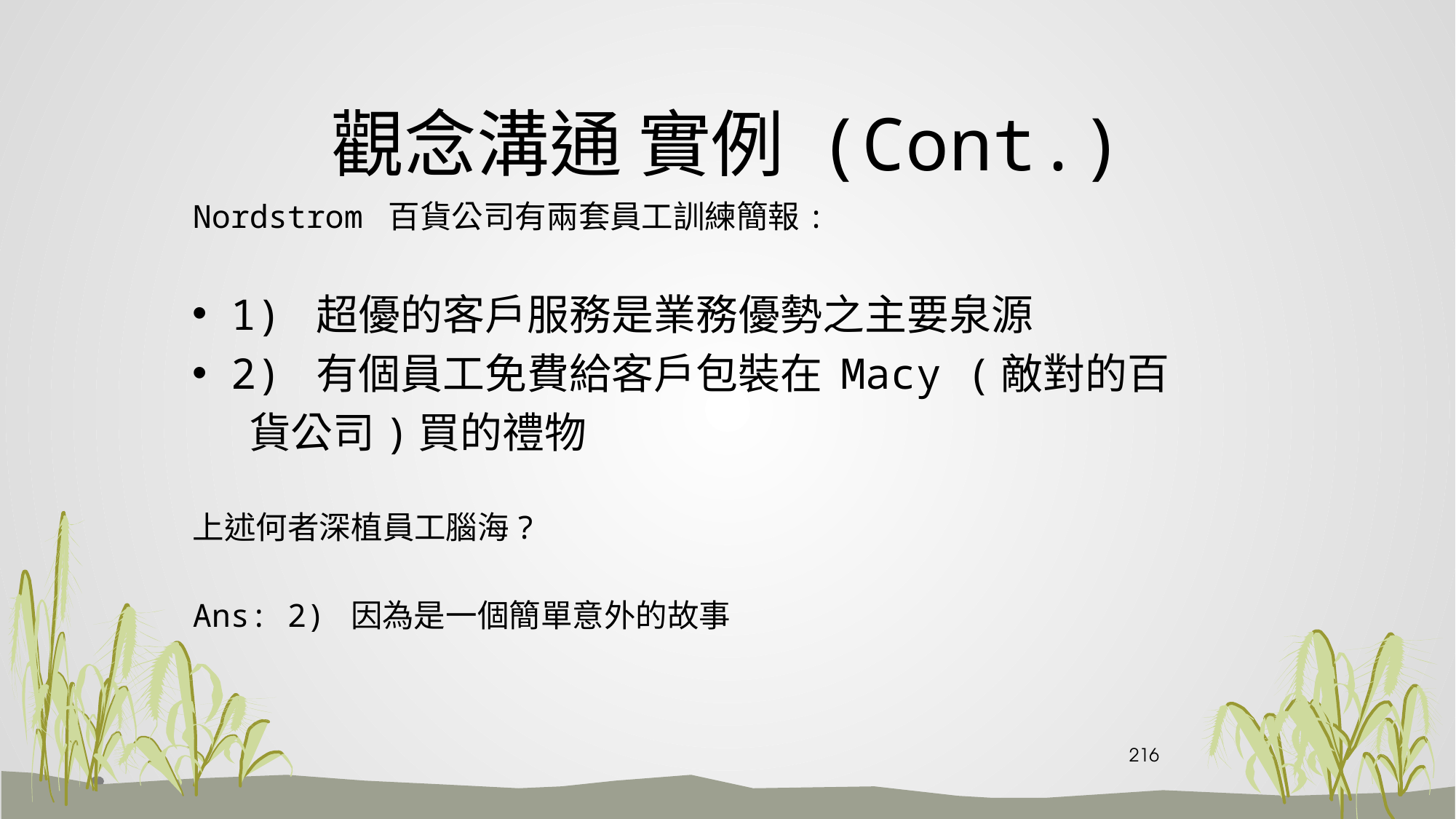

# 觀念溝通 實例 (Cont.)
Nordstrom 百貨公司有兩套員工訓練簡報:

1) 超優的客戶服務是業務優勢之主要泉源
2) 有個員工免費給客戶包裝在 Macy (敵對的百
     貨公司)買的禮物

上述何者深植員工腦海?

Ans: 2) 因為是一個簡單意外的故事
216